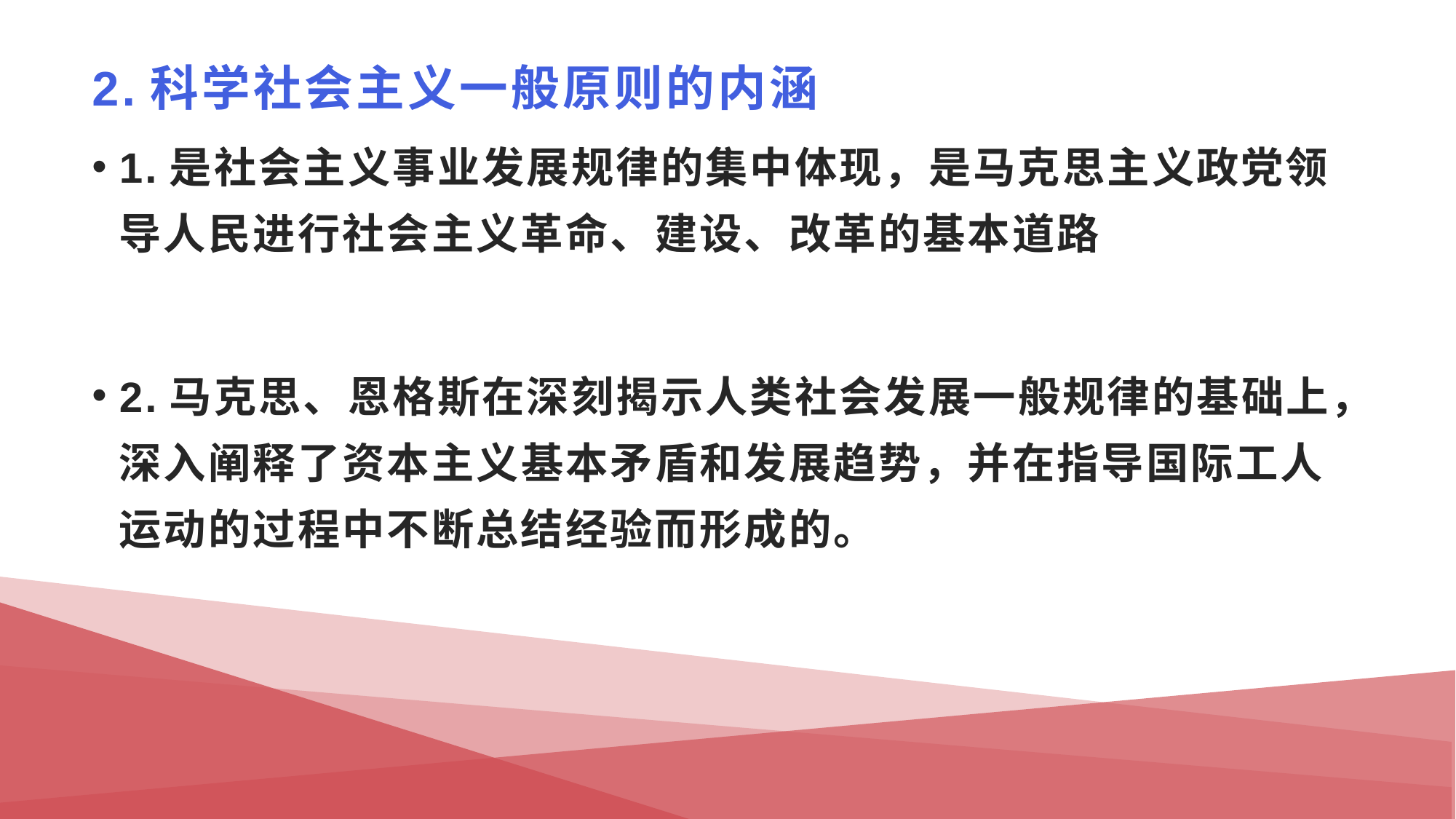

# 2.科学社会主义一般原则的内涵
1.是社会主义事业发展规律的集中体现，是马克思主义政党领导人民进行社会主义革命、建设、改革的基本道路

2.马克思、恩格斯在深刻揭示人类社会发展一般规律的基础上，深入阐释了资本主义基本矛盾和发展趋势，并在指导国际工人运动的过程中不断总结经验而形成的。